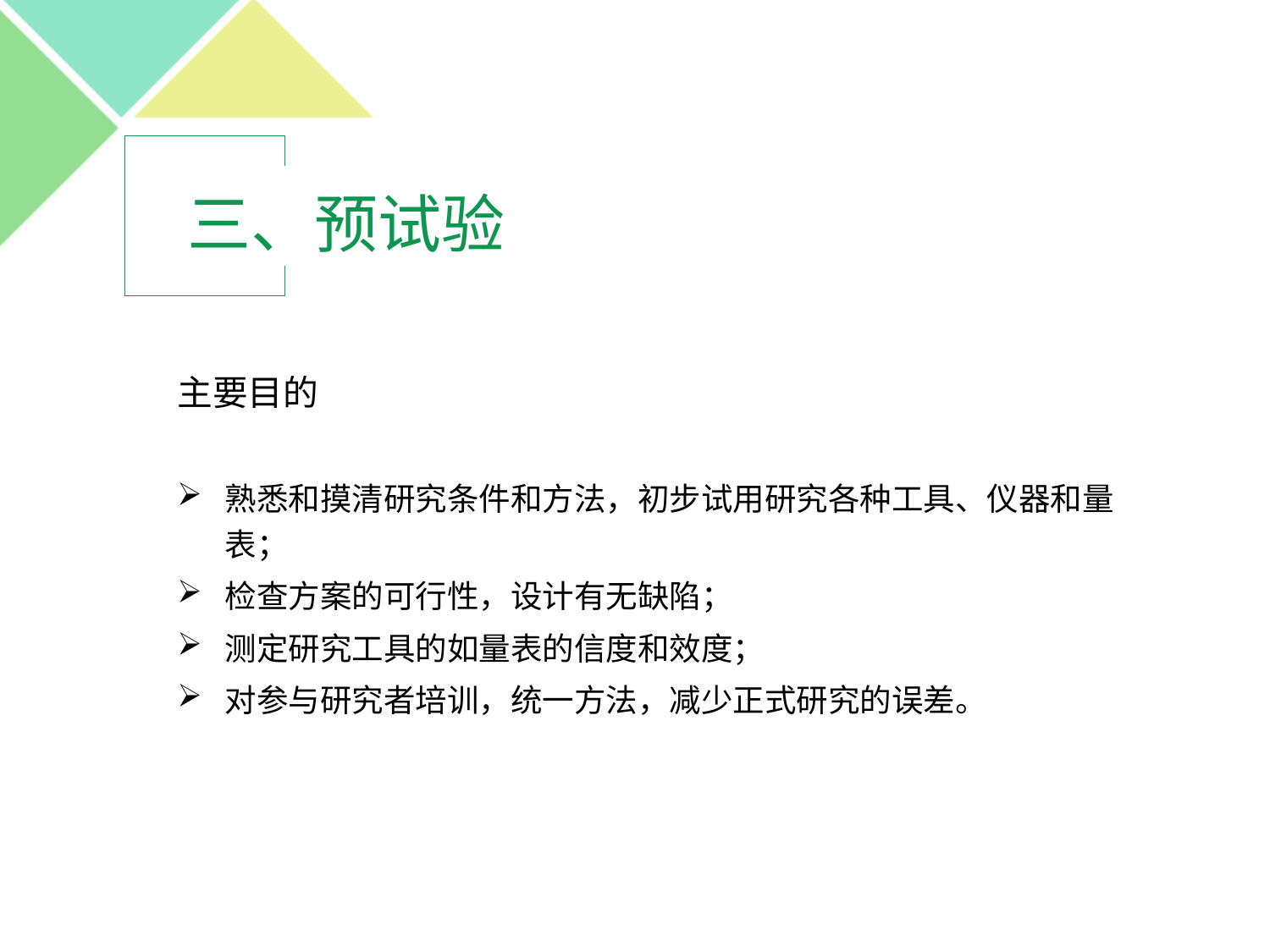

# 三、预试验
主要目的

熟悉和摸清研究条件和方法，初步试用研究各种工具、仪器和量表；
检查方案的可行性，设计有无缺陷；
测定研究工具的如量表的信度和效度；
对参与研究者培训，统一方法，减少正式研究的误差。
62